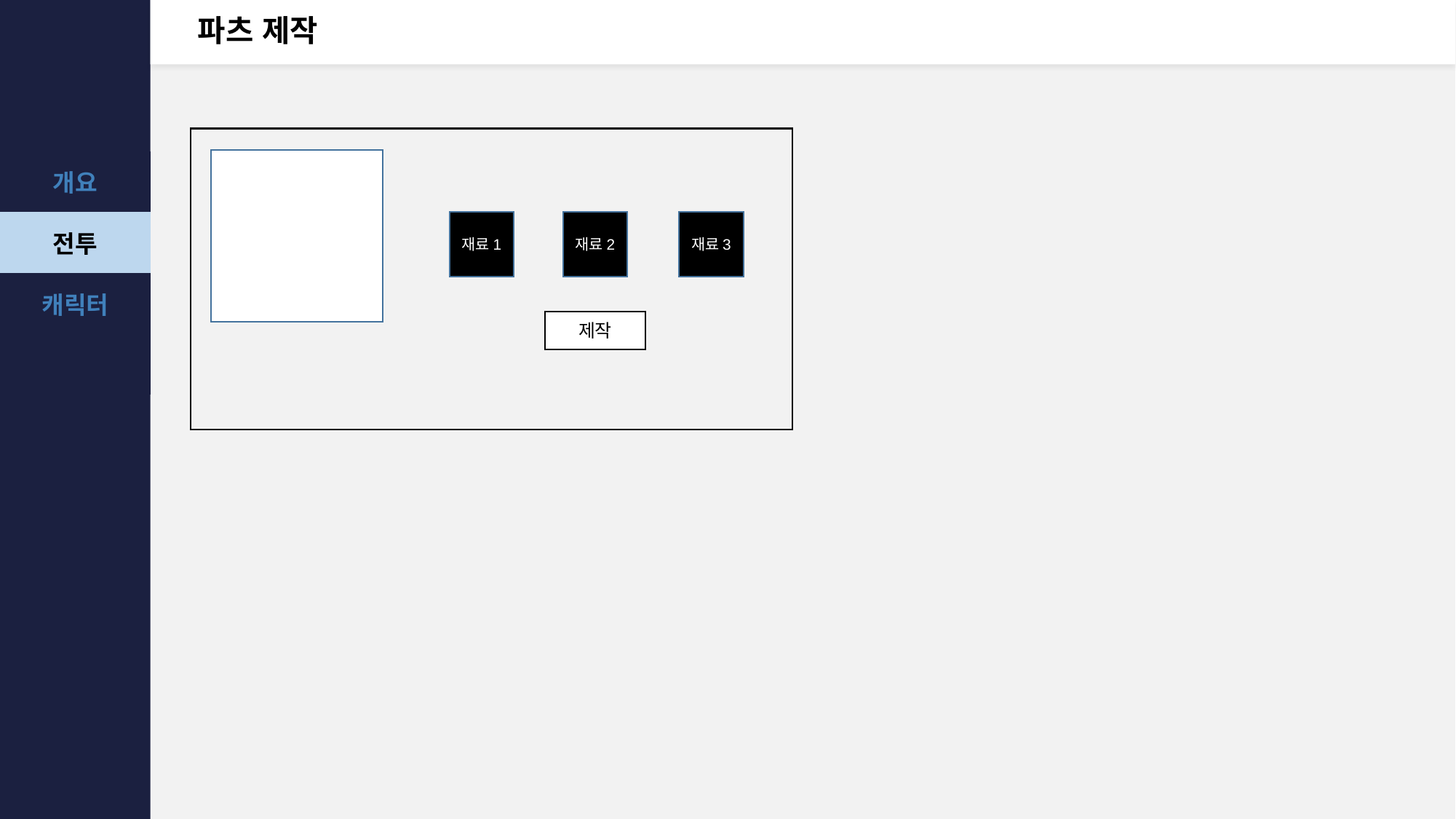

# 파츠 제작

재료1
재료2
재료3
제작